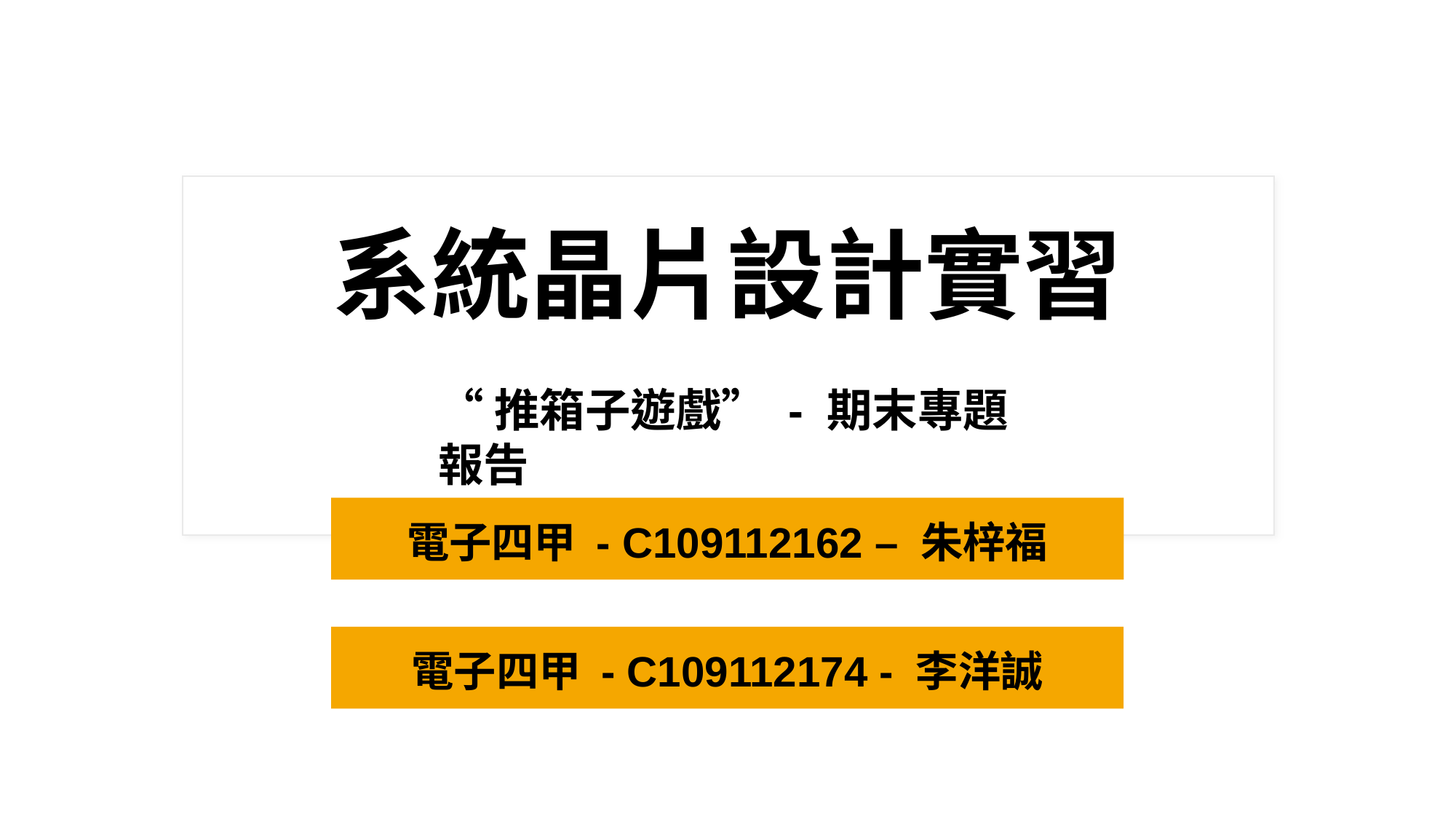

# 系統晶片設計實習
“推箱子遊戲” - 期末專題報告
電子四甲 - C109112162 – 朱梓福
電子四甲 - C109112174 - 李洋誠